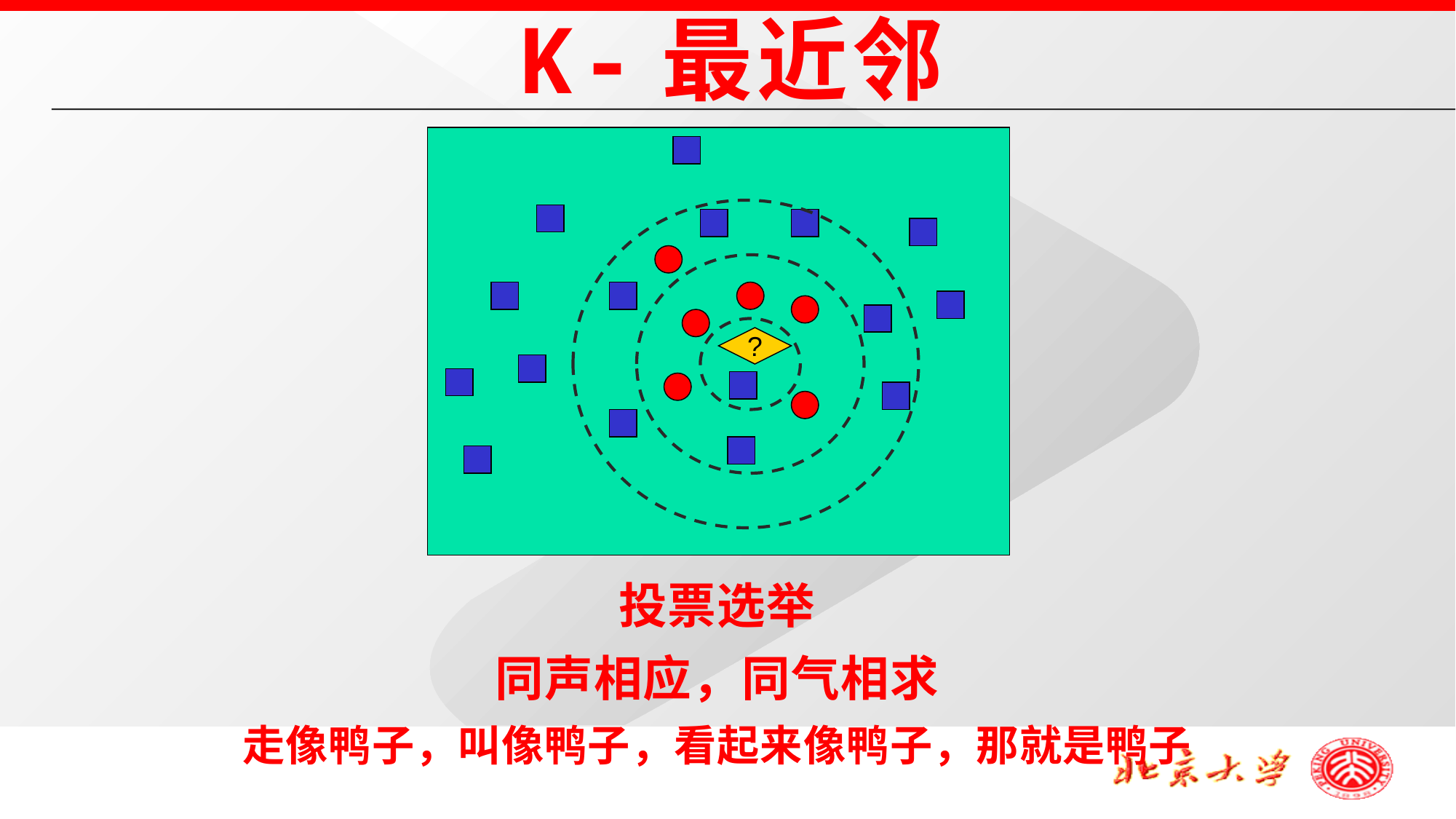

K-最近邻

?

投票选举
同声相应，同气相求
走像鸭子，叫像鸭子，看起来像鸭子，那就是鸭子